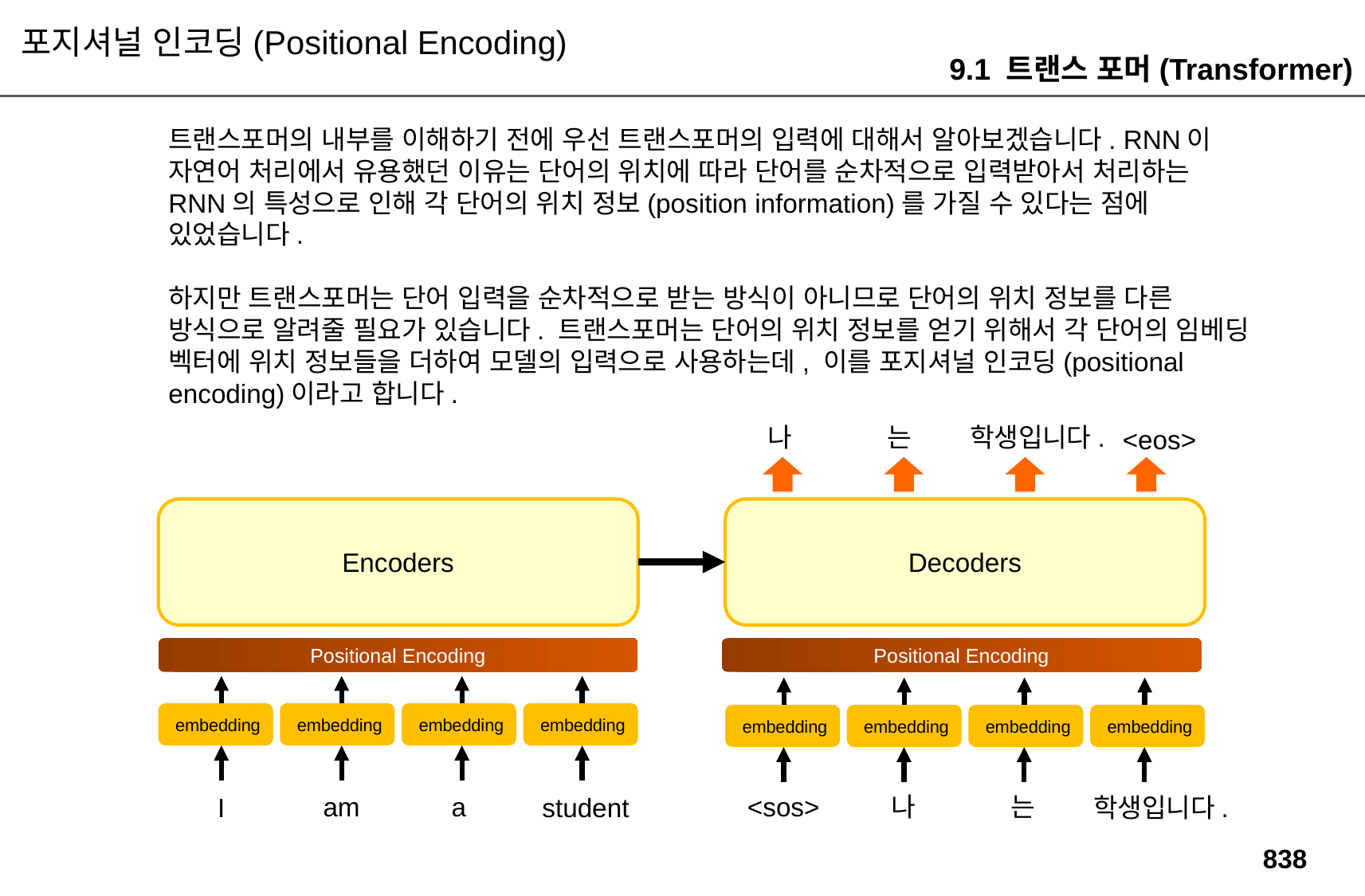

포지셔널 인코딩(Positional Encoding)
9.1 트랜스 포머(Transformer)
트랜스포머의 내부를 이해하기 전에 우선 트랜스포머의 입력에 대해서 알아보겠습니다. RNN이 자연어 처리에서 유용했던 이유는 단어의 위치에 따라 단어를 순차적으로 입력받아서 처리하는 RNN의 특성으로 인해 각 단어의 위치 정보(position information)를 가질 수 있다는 점에 있었습니다.

하지만 트랜스포머는 단어 입력을 순차적으로 받는 방식이 아니므로 단어의 위치 정보를 다른 방식으로 알려줄 필요가 있습니다. 트랜스포머는 단어의 위치 정보를 얻기 위해서 각 단어의 임베딩 벡터에 위치 정보들을 더하여 모델의 입력으로 사용하는데, 이를 포지셔널 인코딩(positional encoding)이라고 합니다.
나
는
학생입니다.
<eos>

Encoders
Decoders
Positional Encoding
Positional Encoding
embedding
embedding
embedding
embedding
embedding
embedding
embedding
embedding
am
a
<sos>
나
는
I
student
학생입니다.